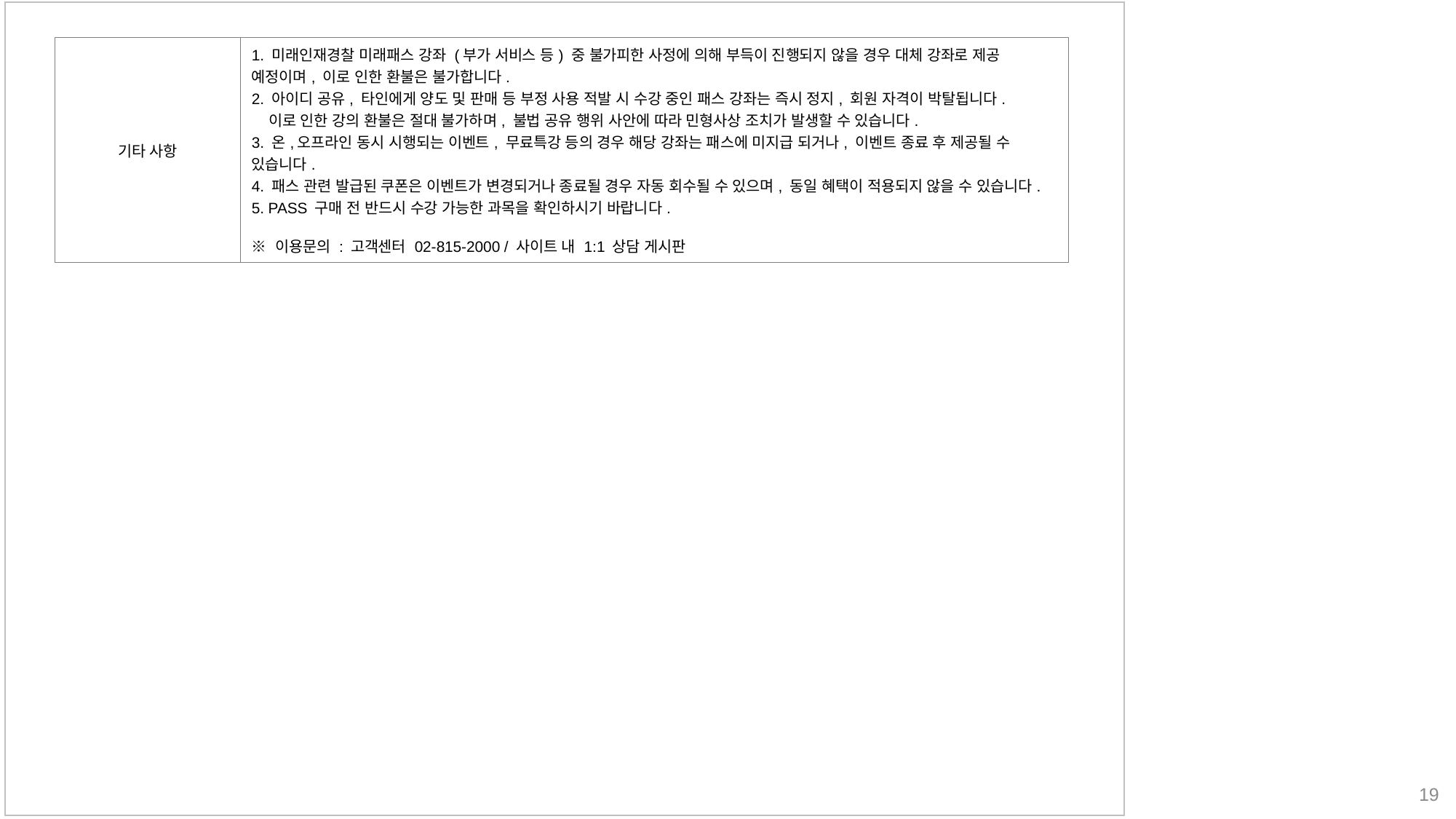

| 기타 사항 | 1. 미래인재경찰 미래패스 강좌 (부가 서비스 등) 중 불가피한 사정에 의해 부득이 진행되지 않을 경우 대체 강좌로 제공 예정이며, 이로 인한 환불은 불가합니다. 2. 아이디 공유, 타인에게 양도 및 판매 등 부정 사용 적발 시 수강 중인 패스 강좌는 즉시 정지, 회원 자격이 박탈됩니다. 이로 인한 강의 환불은 절대 불가하며, 불법 공유 행위 사안에 따라 민형사상 조치가 발생할 수 있습니다. 3. 온,오프라인 동시 시행되는 이벤트, 무료특강 등의 경우 해당 강좌는 패스에 미지급 되거나, 이벤트 종료 후 제공될 수 있습니다. 4. 패스 관련 발급된 쿠폰은 이벤트가 변경되거나 종료될 경우 자동 회수될 수 있으며, 동일 혜택이 적용되지 않을 수 있습니다. 5. PASS 구매 전 반드시 수강 가능한 과목을 확인하시기 바랍니다. ※ 이용문의 : 고객센터 02-815-2000 / 사이트 내 1:1 상담 게시판 |
| --- | --- |
19